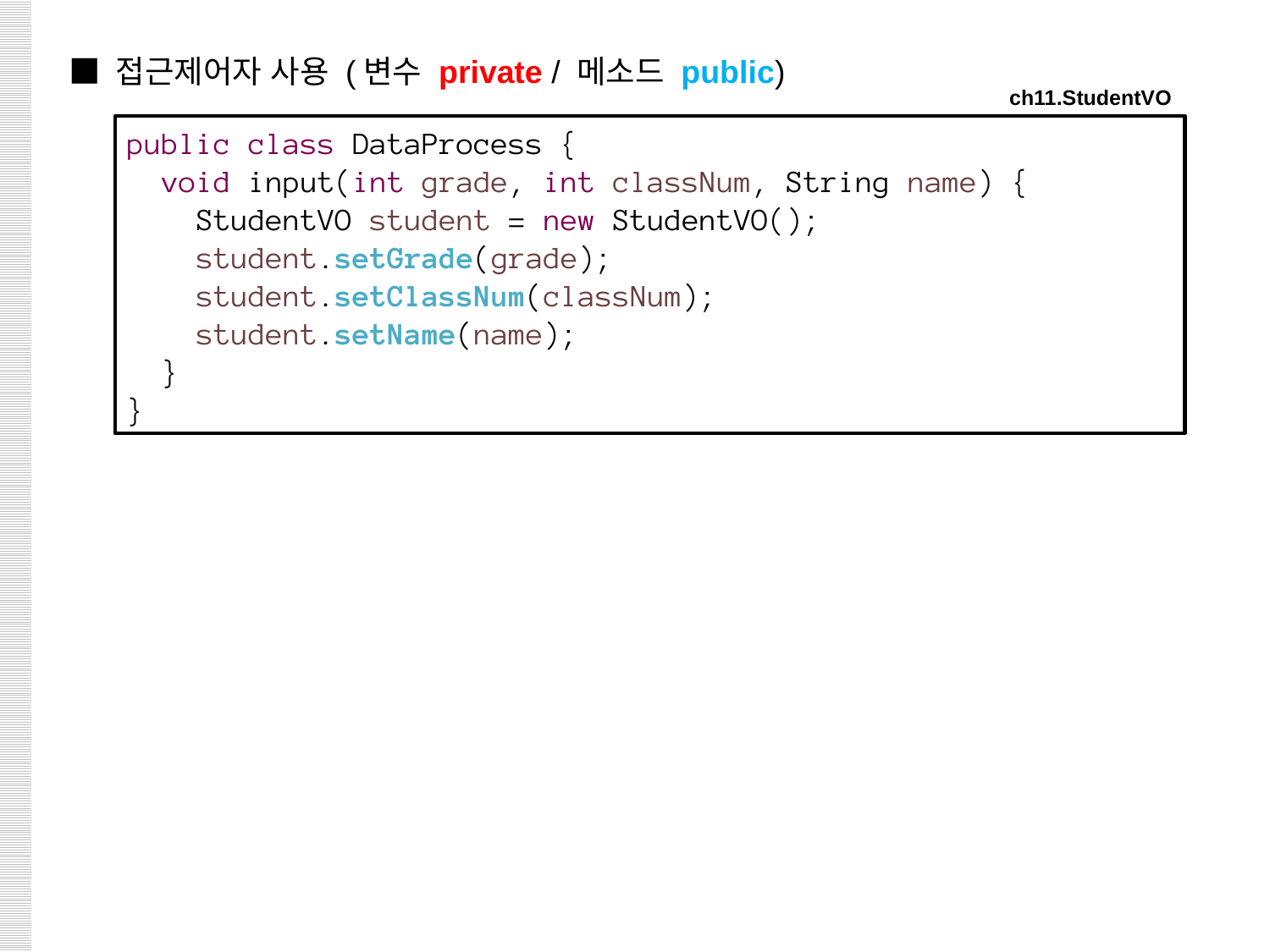

■ 접근제어자 사용 (변수 private / 메소드 public)
ch11.StudentVO
public class DataProcess {
  void input(int grade, int classNum, String name) {
    StudentVO student = new StudentVO();
    student.setGrade(grade);
    student.setClassNum(classNum);
    student.setName(name);
  }
}